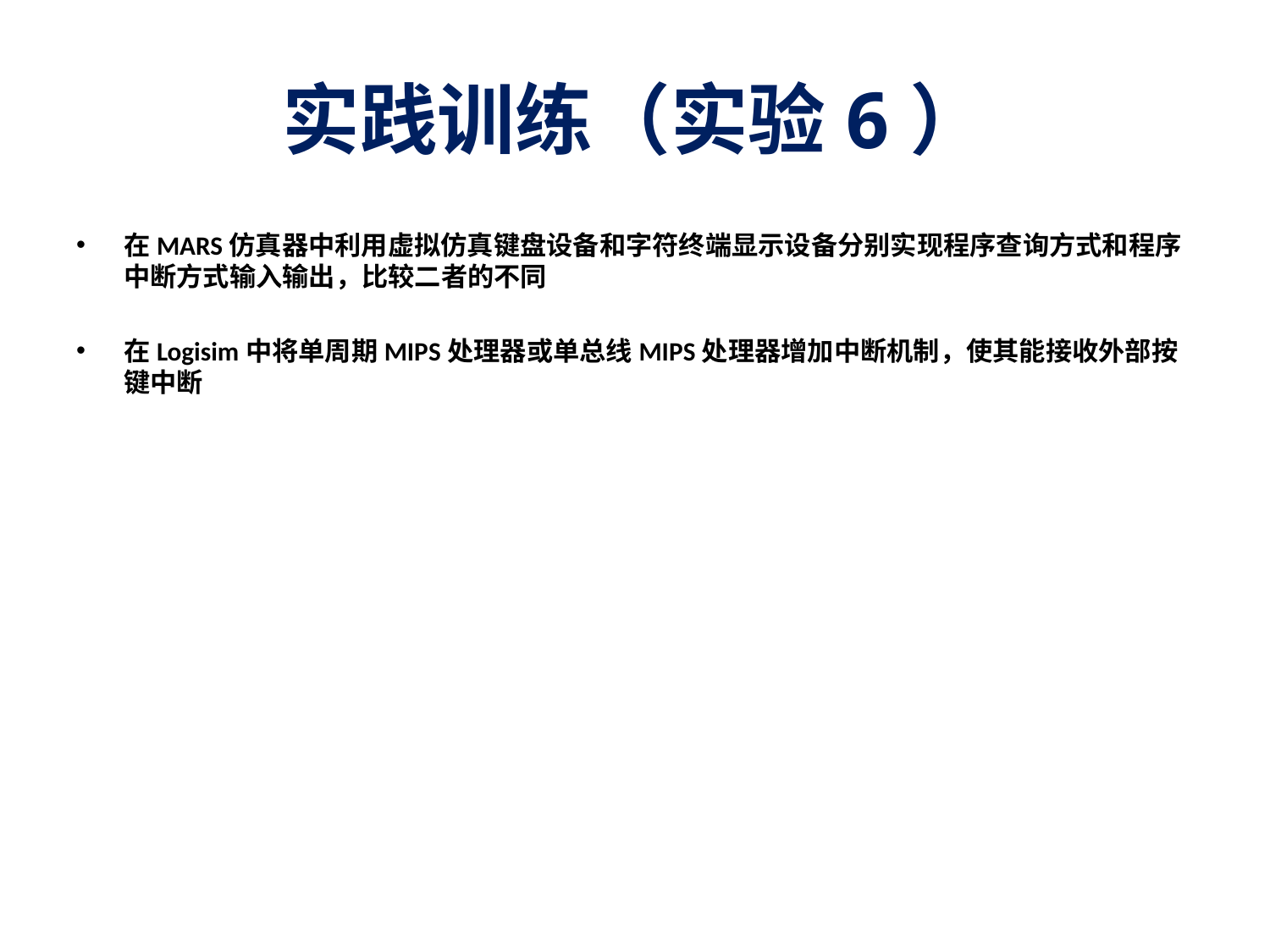

# 实践训练（实验6）
在MARS仿真器中利用虚拟仿真键盘设备和字符终端显示设备分别实现程序查询方式和程序中断方式输入输出，比较二者的不同

在Logisim中将单周期MIPS处理器或单总线MIPS处理器增加中断机制，使其能接收外部按键中断